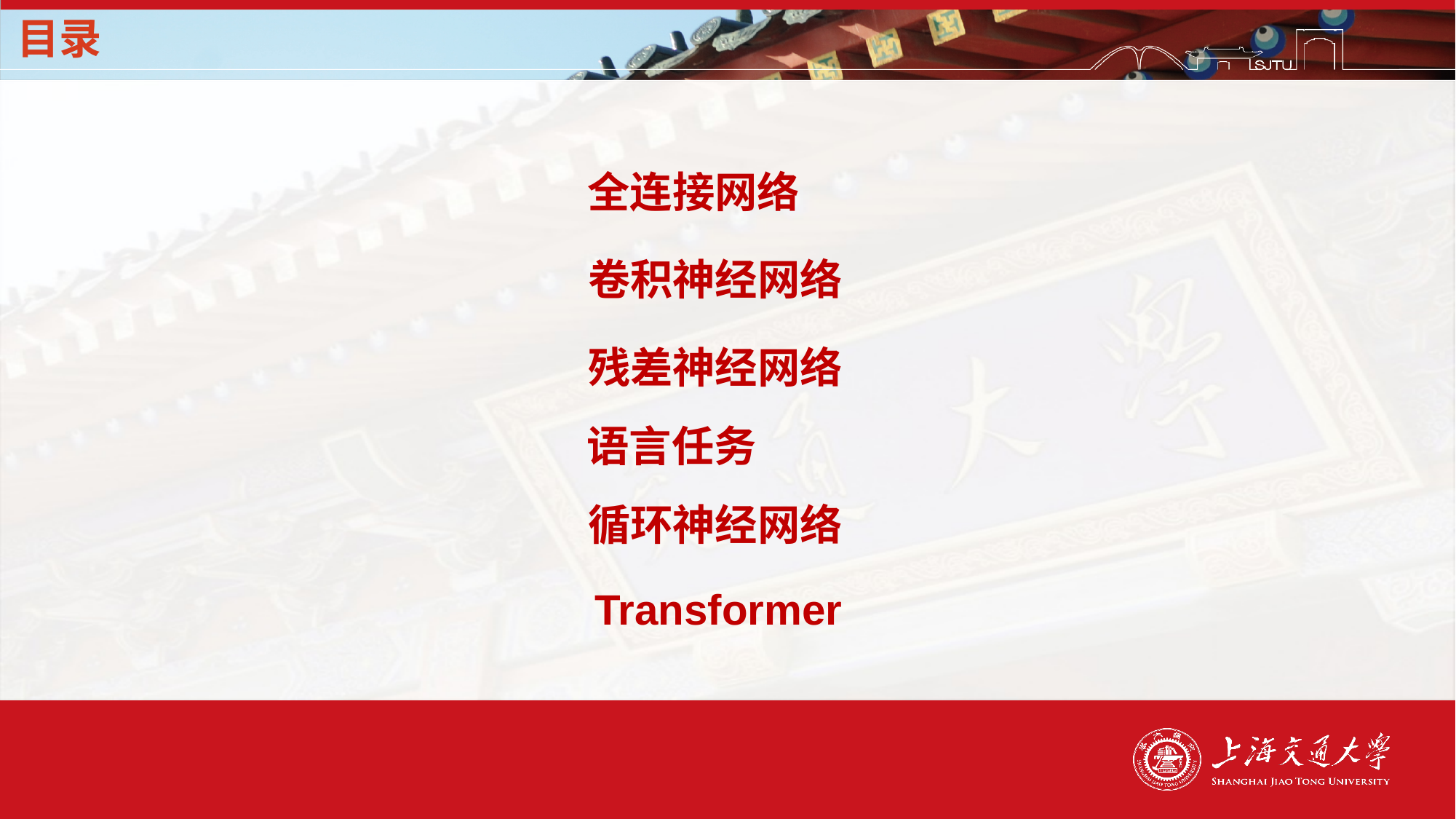

# 目录
全连接网络
卷积神经网络
残差神经网络
语言任务
循环神经网络
Transformer